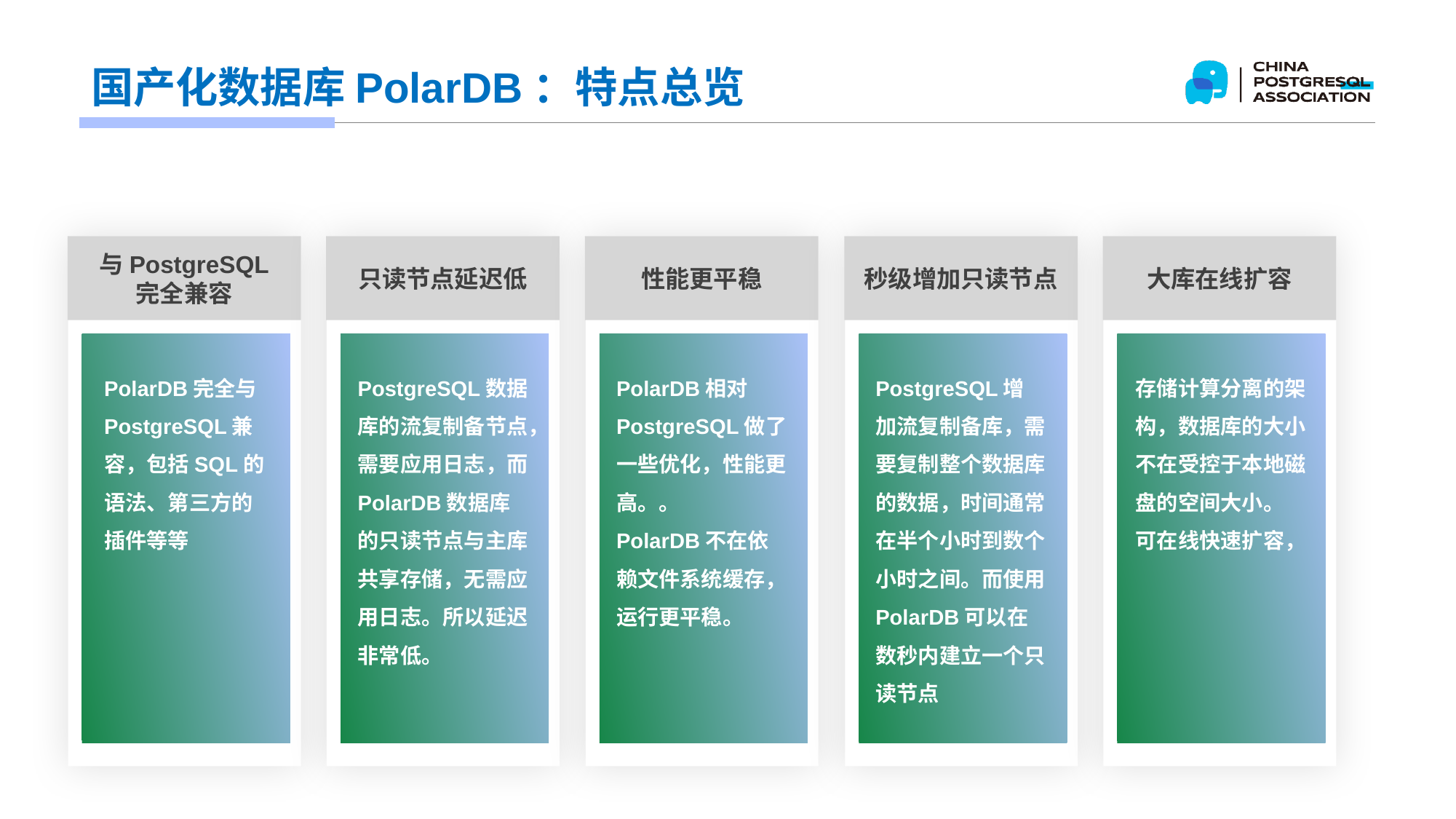

# 国产化数据库PolarDB：特点总览
与PostgreSQL
完全兼容

只读节点延迟低

性能更平稳

秒级增加只读节点

大库在线扩容

PolarDB完全与PostgreSQL兼容，包括SQL的语法、第三方的插件等等
PostgreSQL数据库的流复制备节点，需要应用日志，而PolarDB数据库的只读节点与主库共享存储，无需应用日志。所以延迟非常低。
PolarDB相对PostgreSQL做了一些优化，性能更高。。
PolarDB不在依赖文件系统缓存，运行更平稳。
PostgreSQL增加流复制备库，需要复制整个数据库的数据，时间通常在半个小时到数个小时之间。而使用PolarDB可以在数秒内建立一个只读节点

存储计算分离的架构，数据库的大小不在受控于本地磁盘的空间大小。
可在线快速扩容，

5